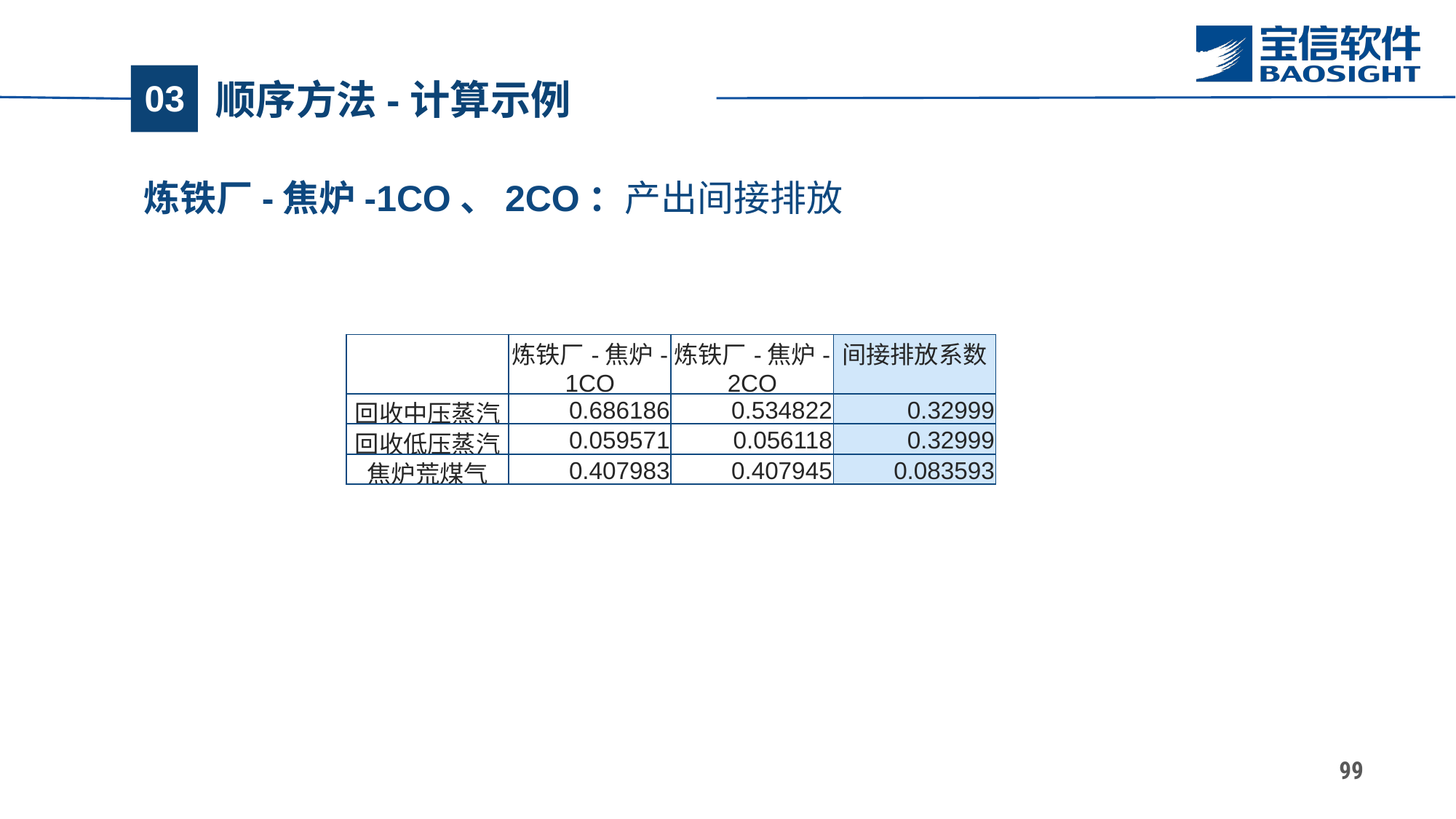

# 顺序方法-计算示例
03
炼铁厂-焦炉-1CO、2CO：产出间接排放
|  | 炼铁厂-焦炉-1CO | 炼铁厂-焦炉-2CO | 间接排放系数 |
| --- | --- | --- | --- |
| 回收中压蒸汽 | 0.686186 | 0.534822 | 0.32999 |
| 回收低压蒸汽 | 0.059571 | 0.056118 | 0.32999 |
| 焦炉荒煤气 | 0.407983 | 0.407945 | 0.083593 |